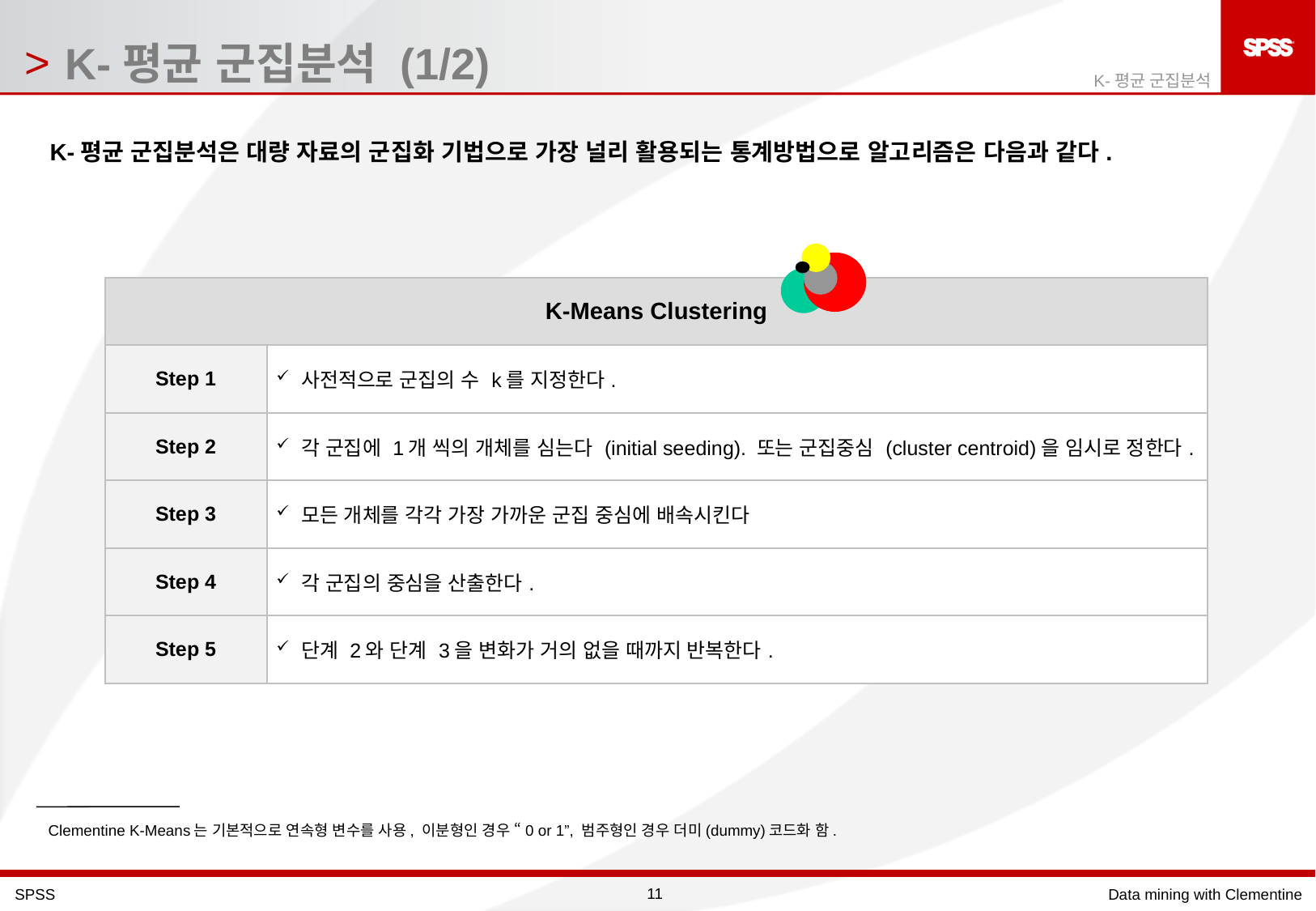

K-평균 군집분석 (1/2)
K-평균 군집분석
K-평균 군집분석은 대량 자료의 군집화 기법으로 가장 널리 활용되는 통계방법으로 알고리즘은 다음과 같다.

| K-Means Clustering |  |
| --- | --- |
| Step 1 | 사전적으로 군집의 수 k를 지정한다. |
| Step 2 | 각 군집에 1개 씩의 개체를 심는다 (initial seeding). 또는 군집중심 (cluster centroid)을 임시로 정한다. |
| Step 3 | 모든 개체를 각각 가장 가까운 군집 중심에 배속시킨다 |
| Step 4 | 각 군집의 중심을 산출한다. |
| Step 5 | 단계 2와 단계 3을 변화가 거의 없을 때까지 반복한다. |
Clementine K-Means는 기본적으로 연속형 변수를 사용, 이분형인 경우 “0 or 1”, 범주형인 경우 더미(dummy)코드화 함.